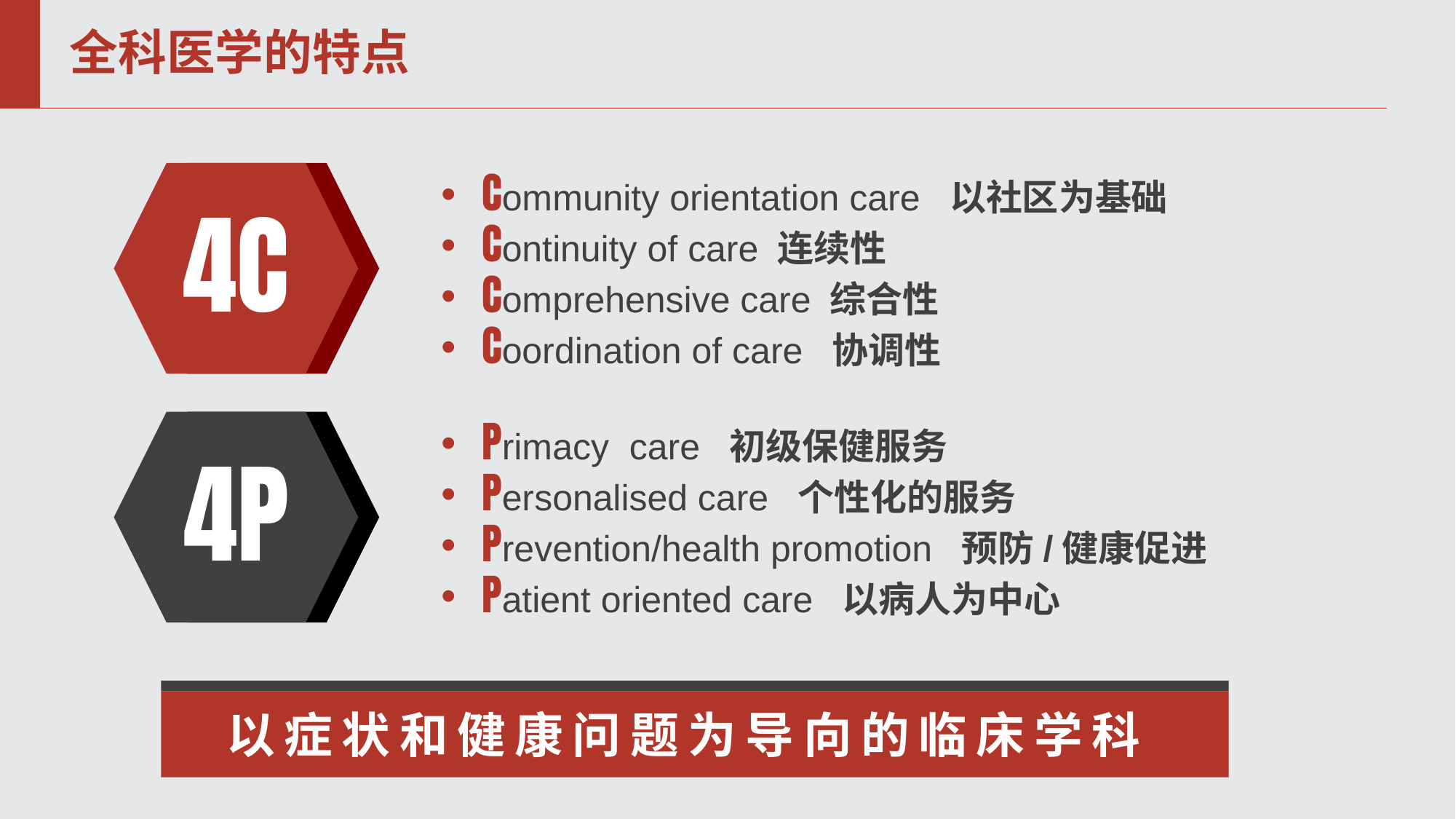

# 全科医学的特点
4C
4C
Community orientation care  以社区为基础
Continuity of care 连续性
Comprehensive care 综合性
Coordination of care  协调性
4P
4C
Primacy  care  初级保健服务
Personalised care  个性化的服务
Prevention/health promotion  预防/健康促进
Patient oriented care  以病人为中心

以症状和健康问题为导向的临床学科